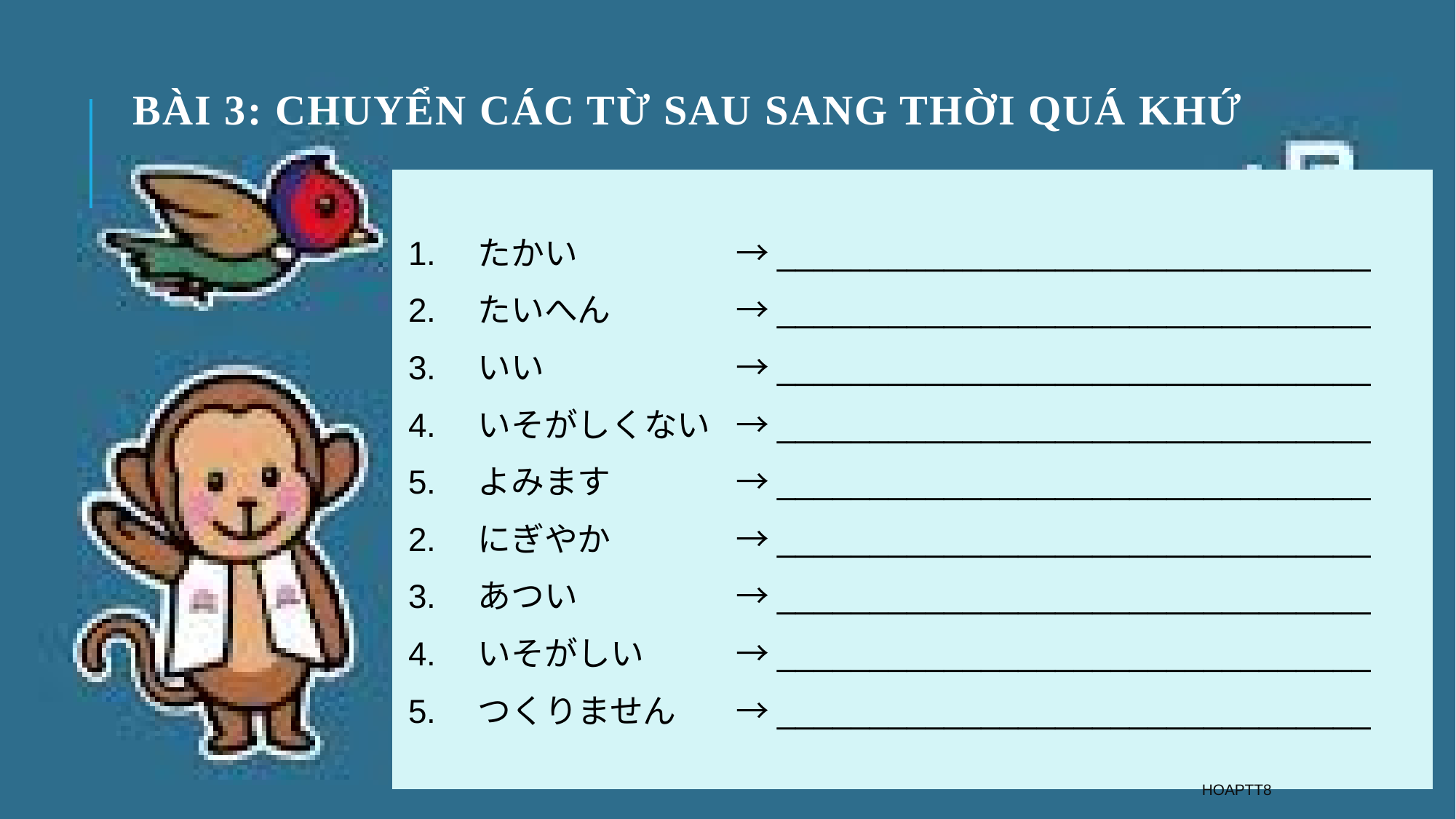

# BÀI 3: Chuyển các từ sau sang thời QUÁ KHỨ

1.　たかい　		→­­­­­­­­­­­­________________________________
2.　たいへん		→­­­­­­­­­­­­________________________________
3.　いい		→­­­­­­­­­­­­________________________________
4.　いそがしくない	→­­­­­­­­­­­­________________________________
5.　よみます		→­­­­­­­­­­­­________________________________
2.　にぎやか		→­­­­­­­­­­­­________________________________
3.　あつい		→­­­­­­­­­­­­________________________________
4.　いそがしい	→­­­­­­­­­­­­________________________________
5.　つくりません	→­­­­­­­­­­­­________________________________
hoaptt8